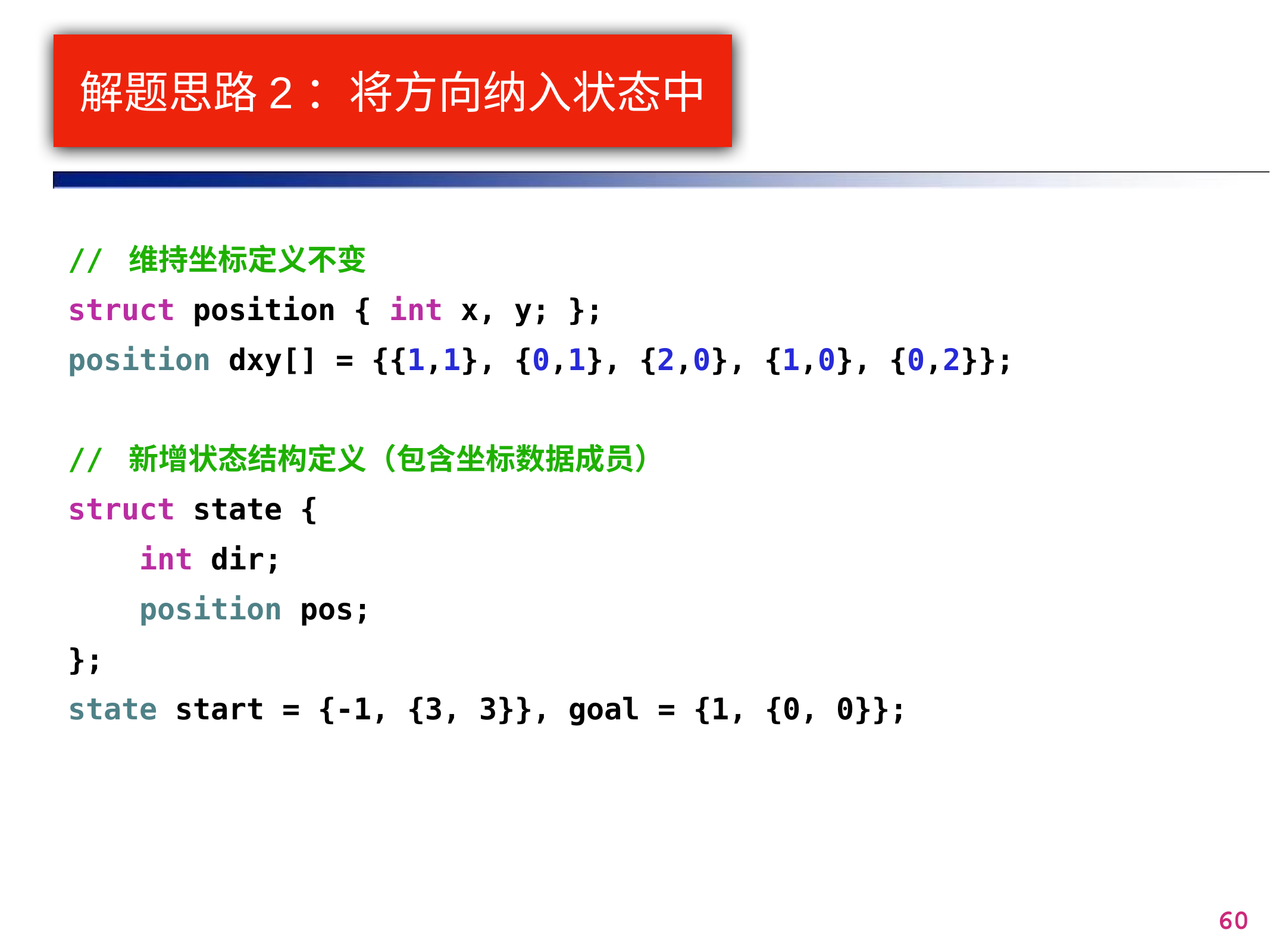

# 解题思路2：将方向纳入状态中
// 维持坐标定义不变
struct position { int x, y; };
position dxy[] = {{1,1}, {0,1}, {2,0}, {1,0}, {0,2}};

// 新增状态结构定义（包含坐标数据成员）
struct state {
    int dir;
    position pos;
};
state start = {-1, {3, 3}}, goal = {1, {0, 0}};
60